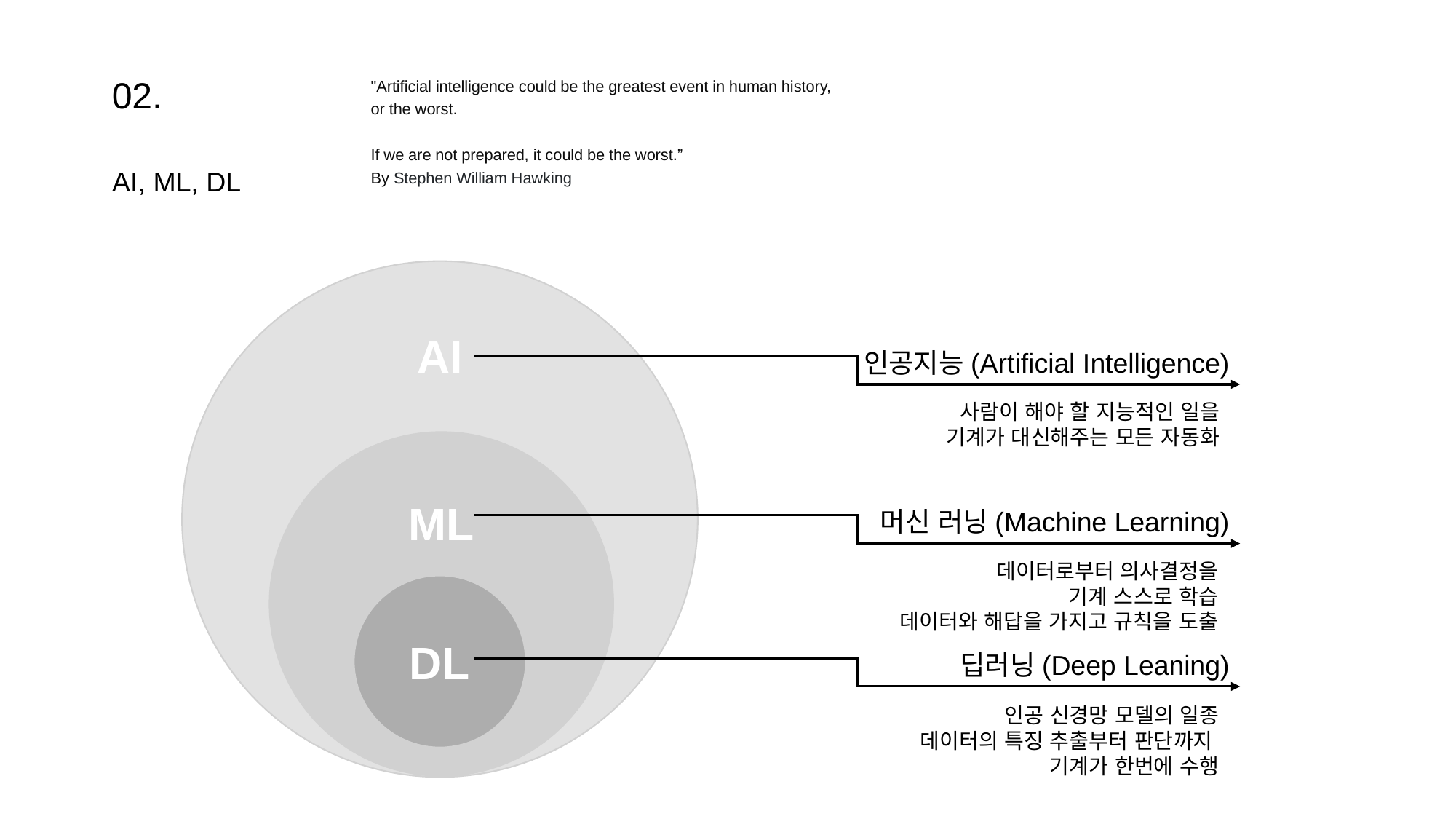

02.
"Artificial intelligence could be the greatest event in human history,
or the worst.

If we are not prepared, it could be the worst.”
By Stephen William Hawking
AI, ML, DL
AI

인공지능(Artificial Intelligence)
사람이 해야 할 지능적인 일을
기계가 대신해주는 모든 자동화
ML

머신 러닝(Machine Learning)
데이터로부터 의사결정을
기계 스스로 학습
데이터와 해답을 가지고 규칙을 도출
DL
딥러닝(Deep Leaning)
인공 신경망 모델의 일종
데이터의 특징 추출부터 판단까지
기계가 한번에 수행